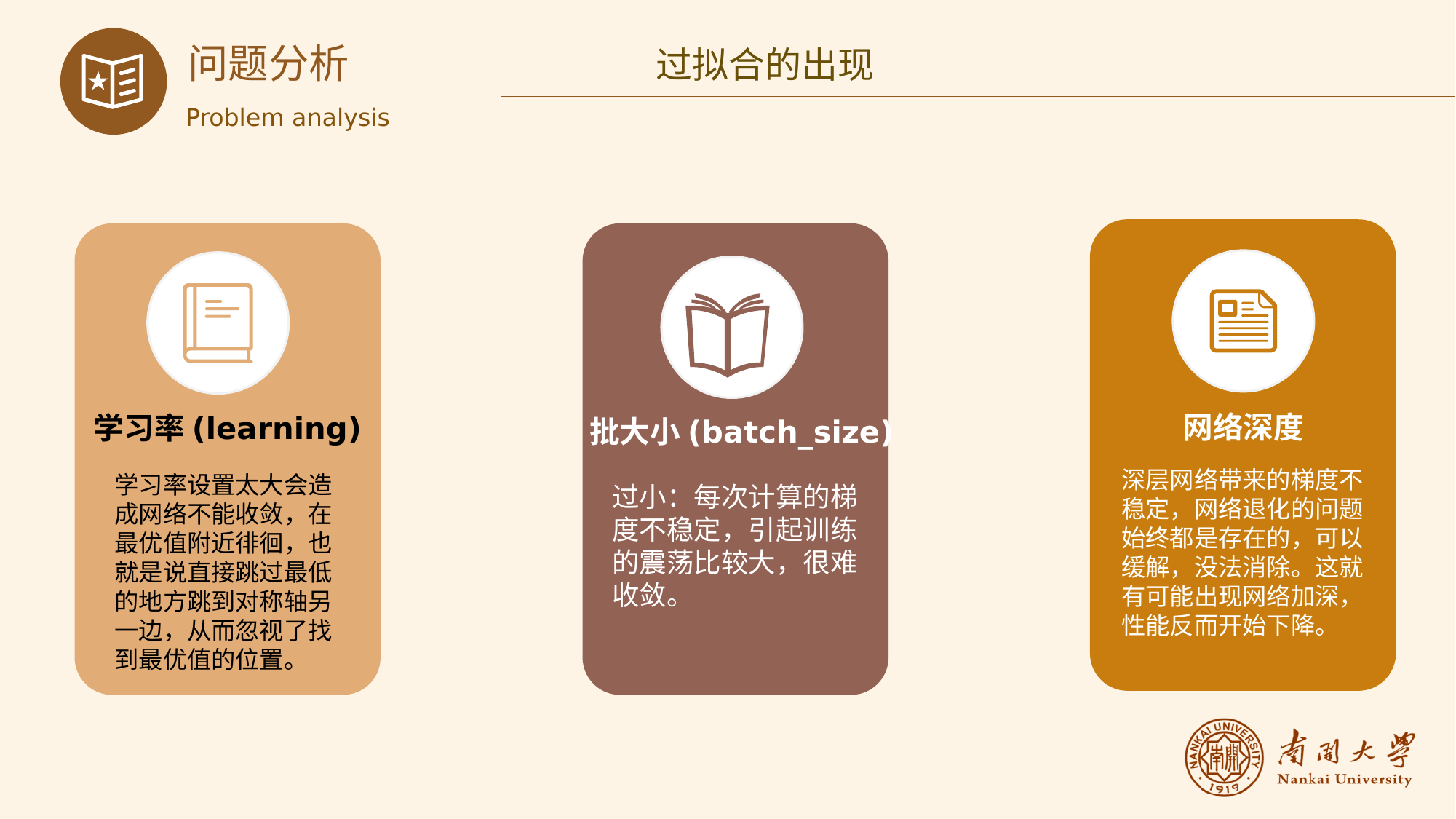

问题分析
过拟合的出现

Problem analysis

网络深度
学习率(learning)
批大小(batch_size)
深层网络带来的梯度不稳定，网络退化的问题始终都是存在的，可以缓解，没法消除。这就有可能出现网络加深，性能反而开始下降。
学习率设置太大会造成网络不能收敛，在最优值附近徘徊，也就是说直接跳过最低的地方跳到对称轴另一边，从而忽视了找到最优值的位置。
过小：每次计算的梯度不稳定，引起训练的震荡比较大，很难收敛。